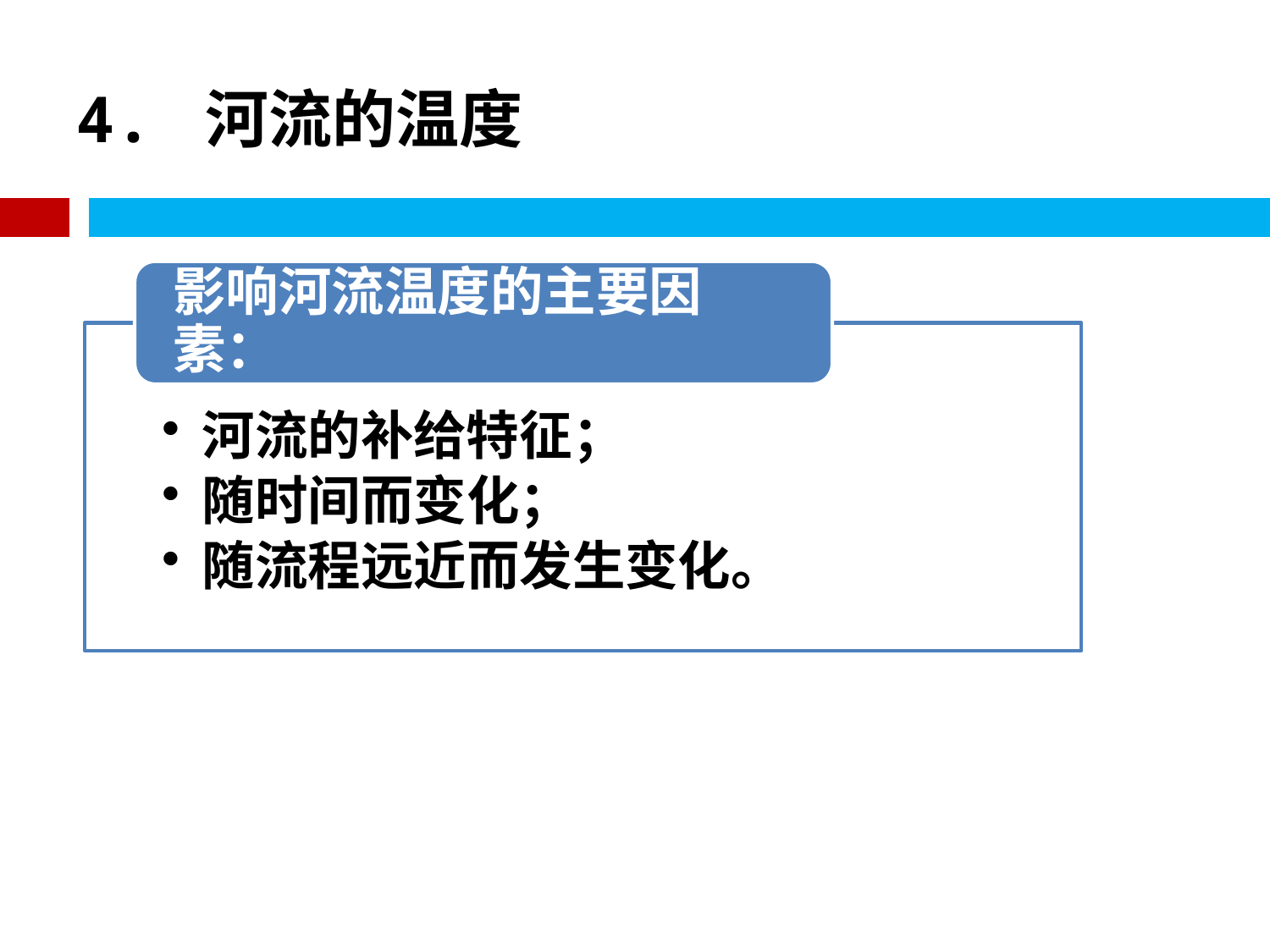

# 4. 河流的温度
河流的补给特征；
随时间而变化；
随流程远近而发生变化。
影响河流温度的主要因素：